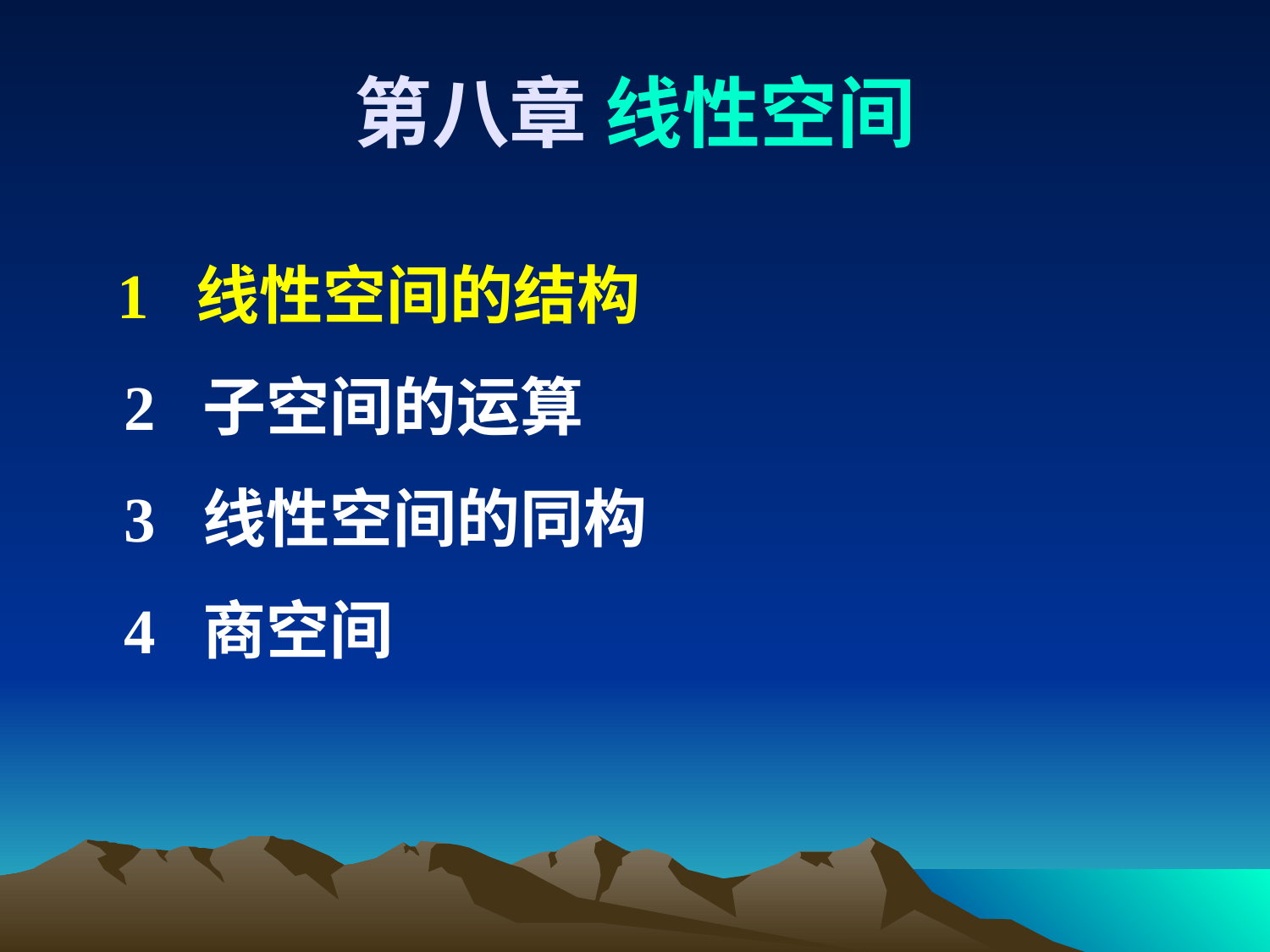

# 第八章 线性空间
   1  线性空间的结构
   2  子空间的运算
   3  线性空间的同构
   4  商空间